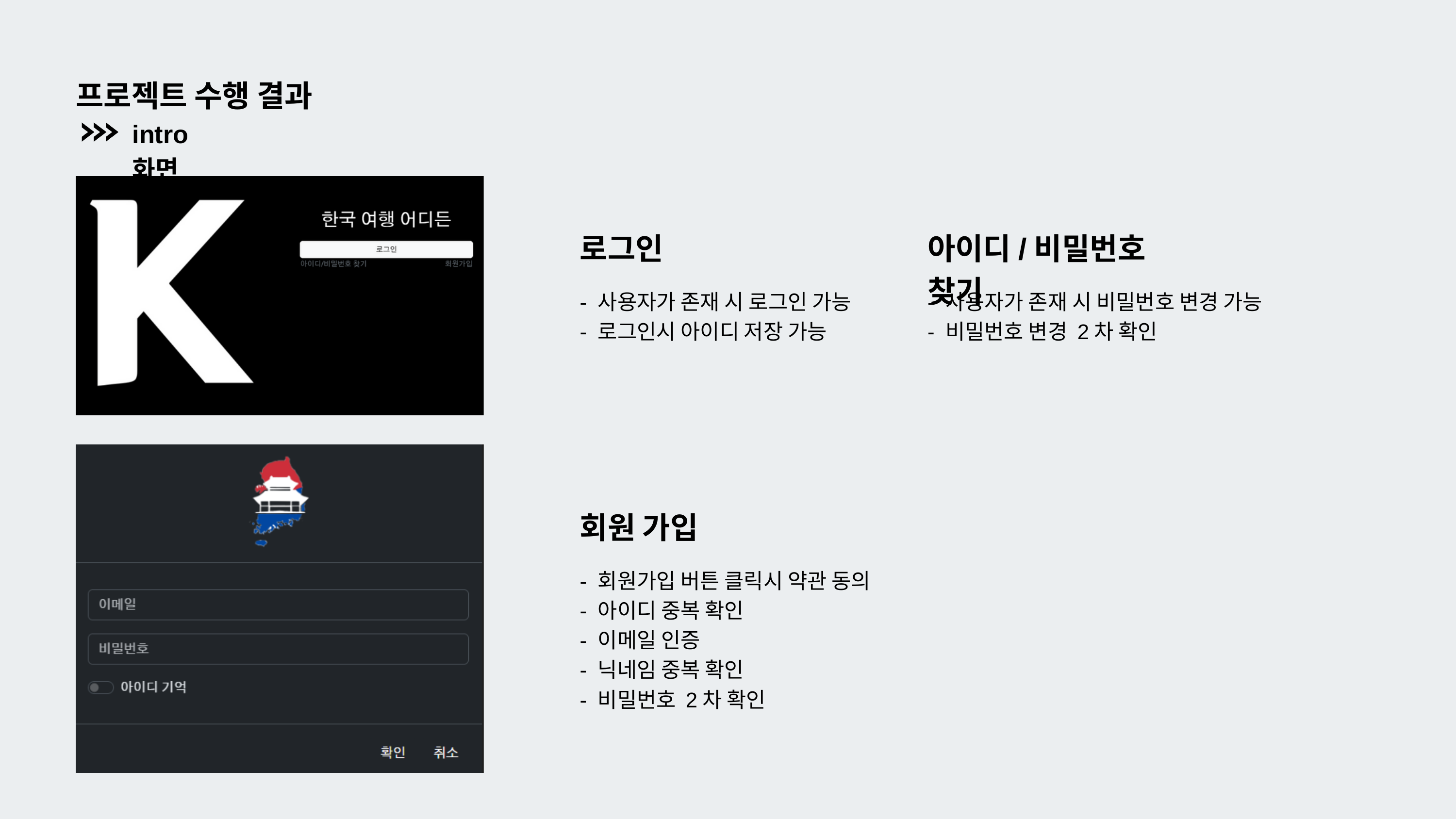

프로젝트 수행 결과
intro 화면

로그인
아이디/비밀번호 찾기
- 사용자가 존재 시 로그인 가능
- 로그인시 아이디 저장 가능
- 사용자가 존재 시 비밀번호 변경 가능
- 비밀번호 변경 2차 확인

회원 가입
- 회원가입 버튼 클릭시 약관 동의
- 아이디 중복 확인
- 이메일 인증
- 닉네임 중복 확인
- 비밀번호 2차 확인